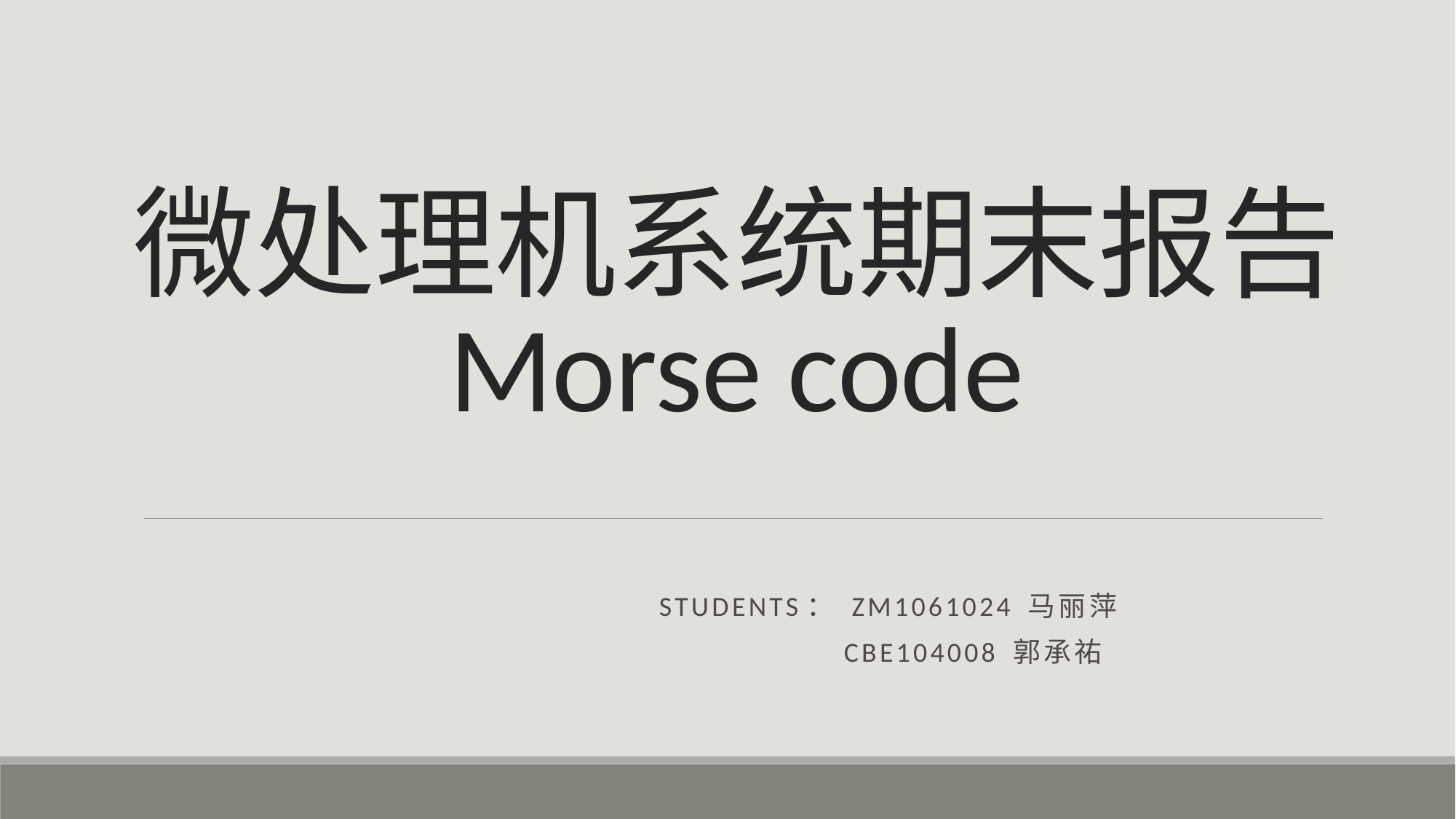

# 微处理机系统期末报告 Morse code
Students： ZM1061024 马丽萍
                    CBE104008 郭承祐